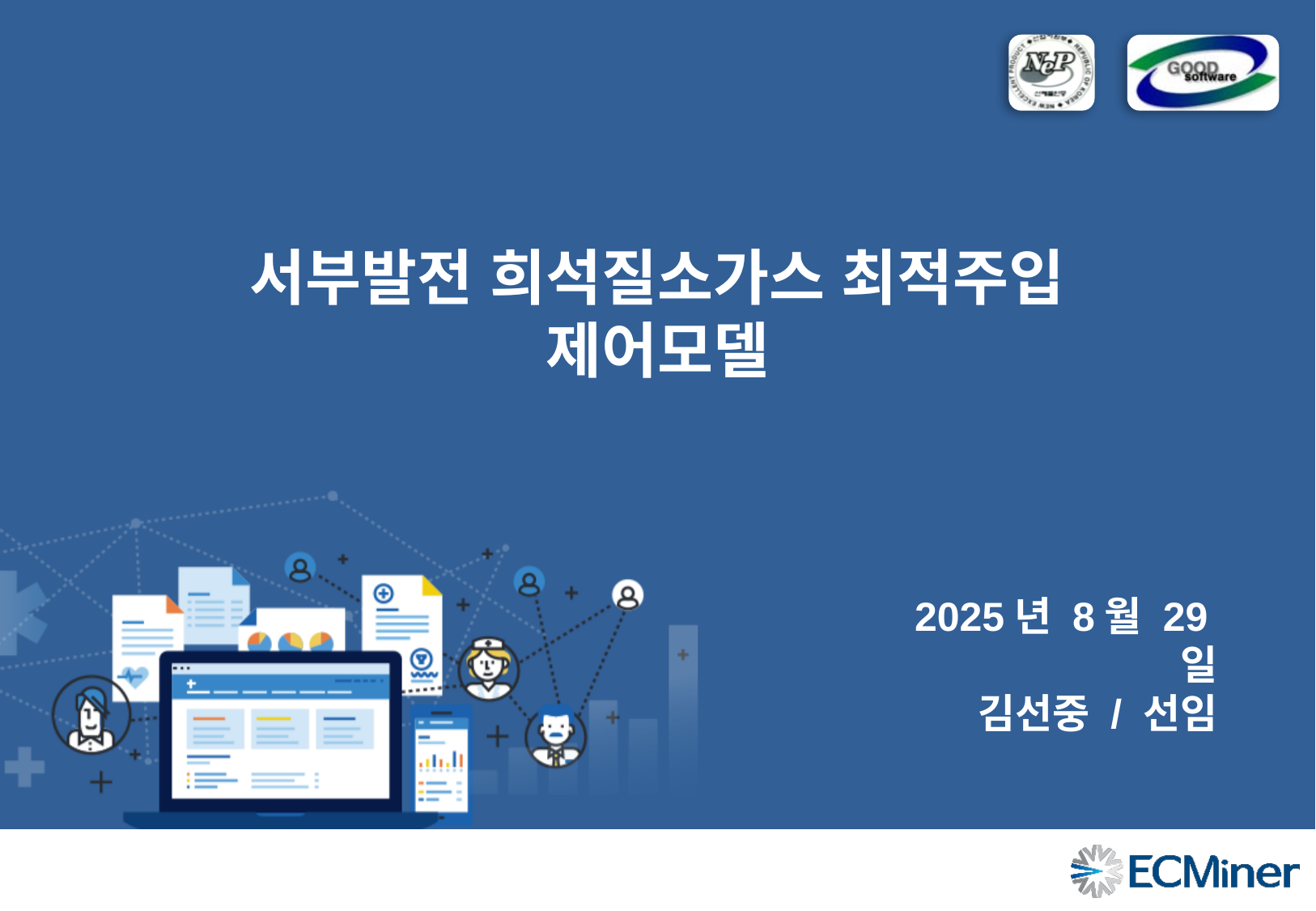

서부발전 희석질소가스 최적주입 제어모델
2025년 8월 29일
김선중 / 선임